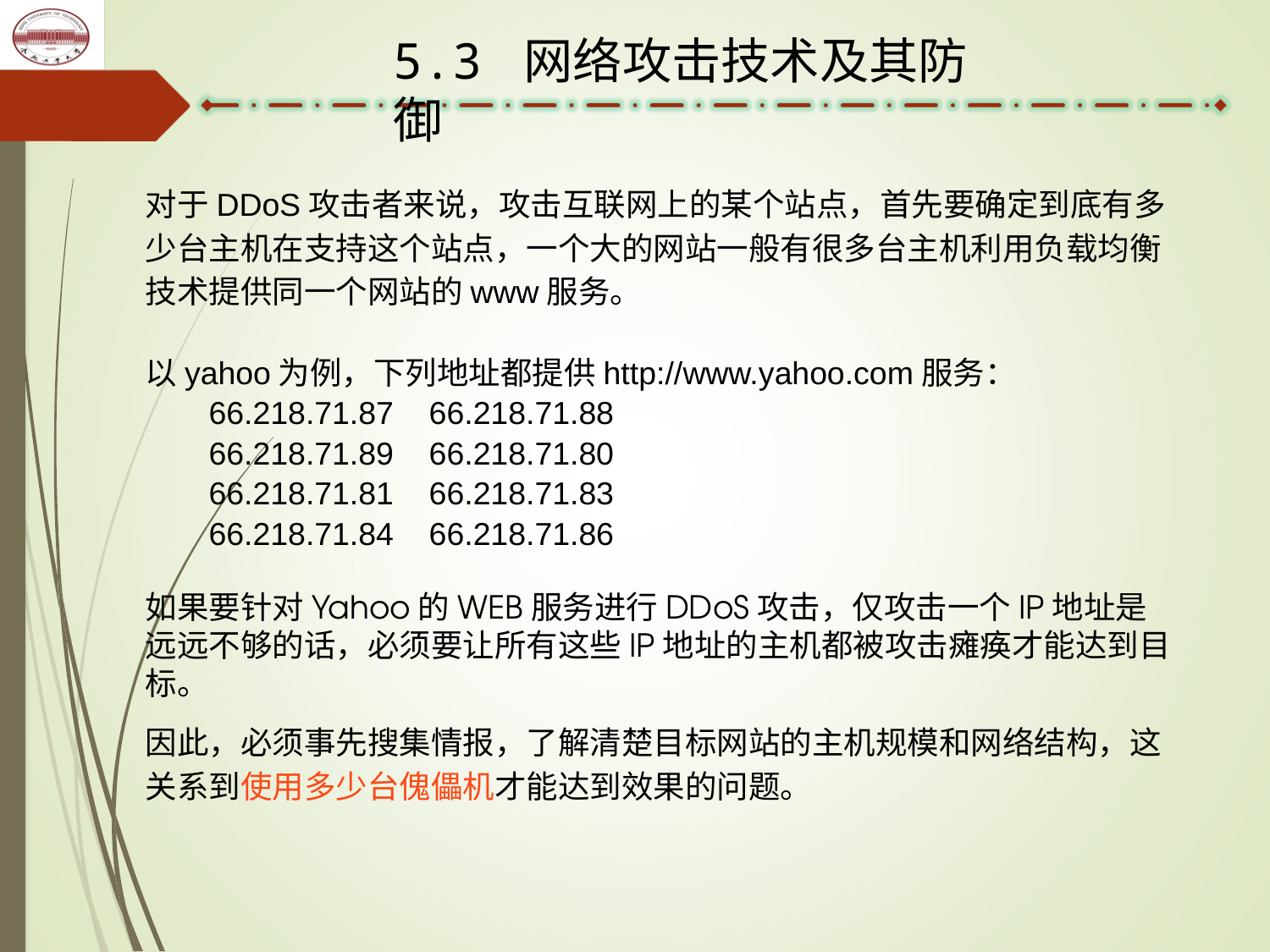

5.3 网络攻击技术及其防御
对于DDoS攻击者来说，攻击互联网上的某个站点，首先要确定到底有多少台主机在支持这个站点，一个大的网站一般有很多台主机利用负载均衡技术提供同一个网站的www服务。
以yahoo为例，下列地址都提供http://www.yahoo.com服务：
66.218.71.87    66.218.71.88
66.218.71.89    66.218.71.80
66.218.71.81    66.218.71.83
66.218.71.84    66.218.71.86
如果要针对Yahoo的WEB服务进行DDoS攻击，仅攻击一个IP地址是远远不够的话，必须要让所有这些IP地址的主机都被攻击瘫痪才能达到目标。
因此，必须事先搜集情报，了解清楚目标网站的主机规模和网络结构，这关系到使用多少台傀儡机才能达到效果的问题。